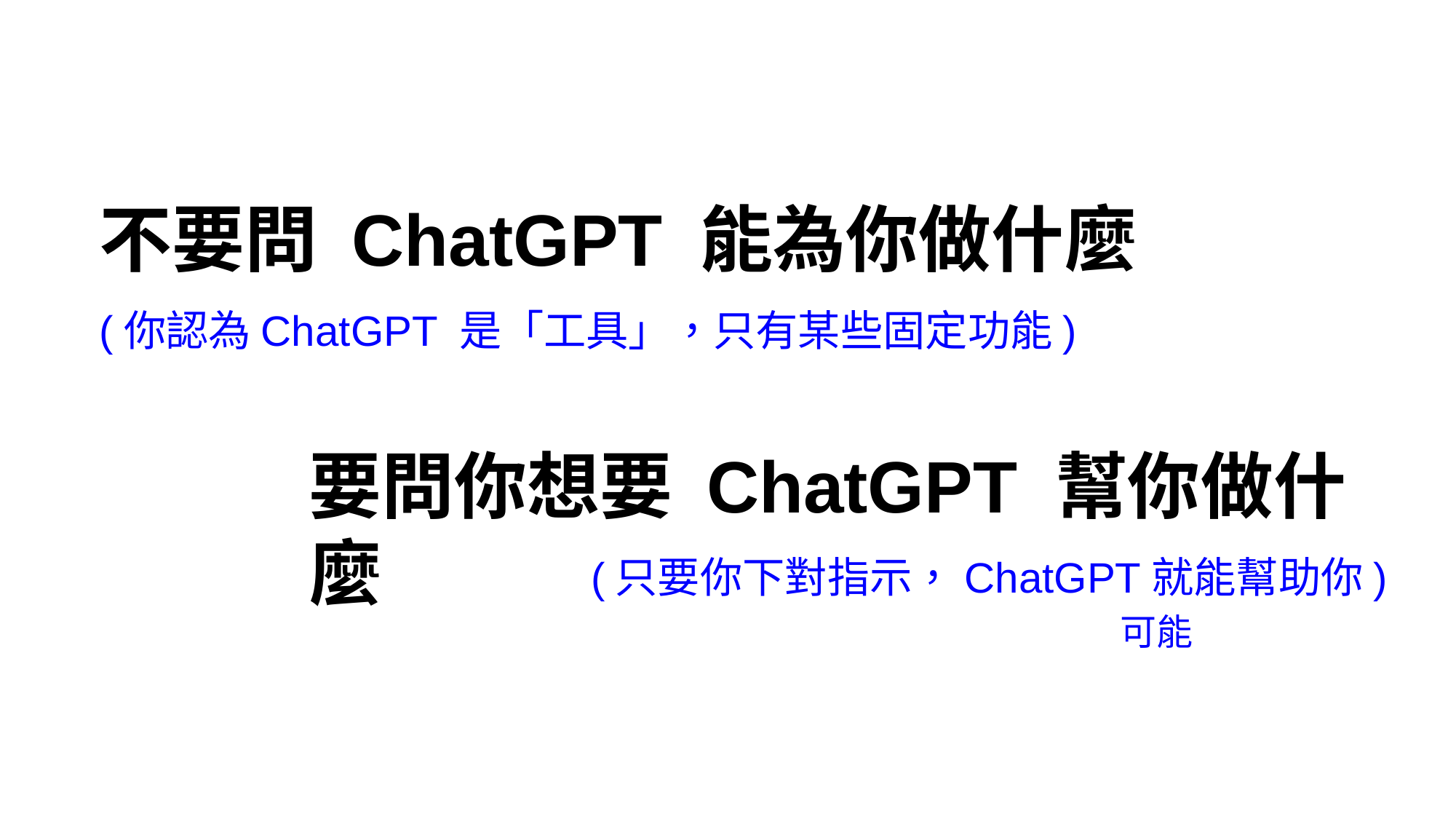

不要問 ChatGPT 能為你做什麼
(你認為ChatGPT 是「工具」，只有某些固定功能)
要問你想要 ChatGPT 幫你做什麼
(只要你下對指示，ChatGPT就能幫助你)
可能